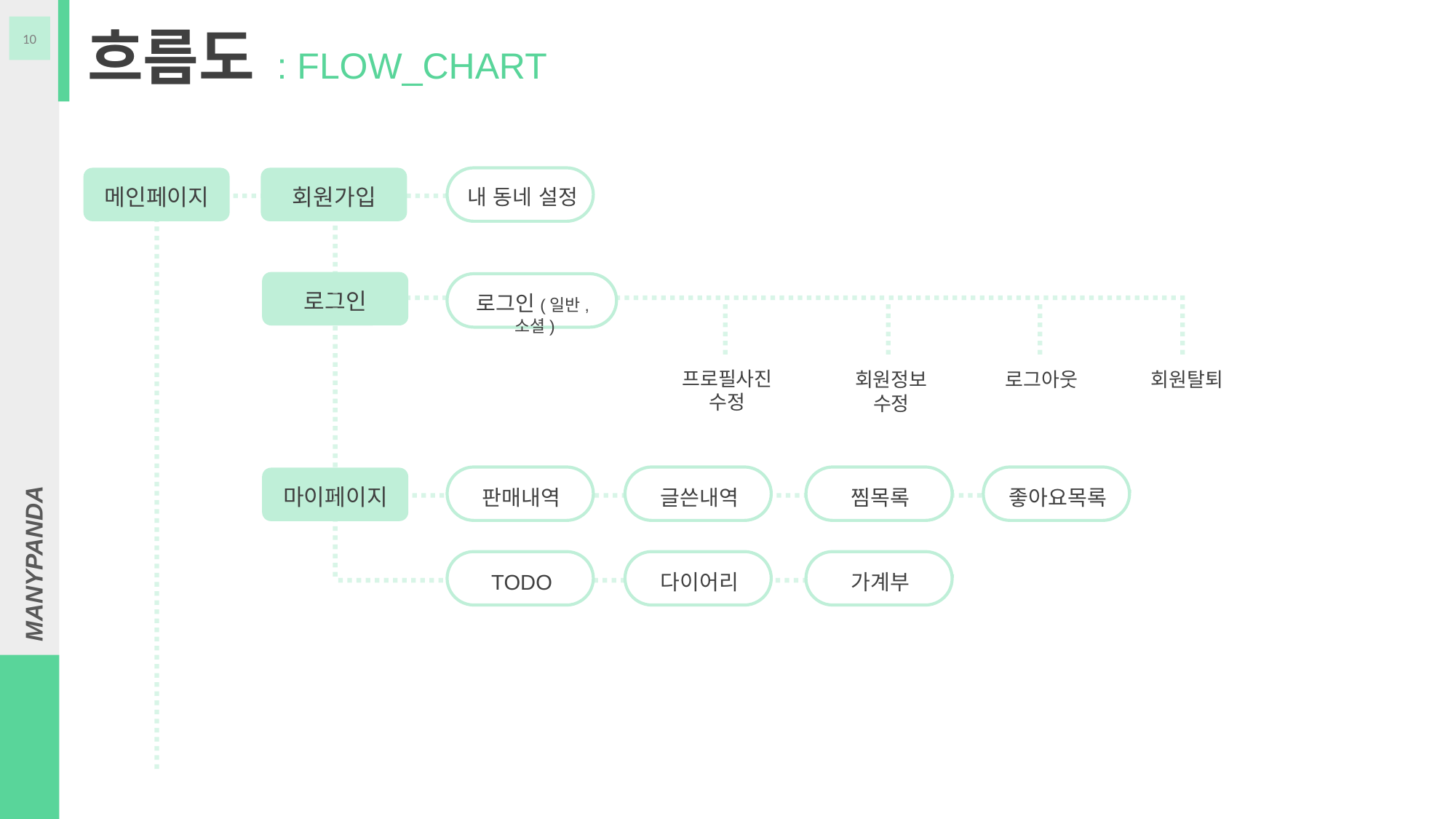

흐름도
10
: FLOW_CHART

메인페이지
회원가입
내 동네 설정

로그인
로그인(일반,소셜)
프로필사진
수정
회원정보
수정
로그아웃
회원탈퇴

마이페이지
판매내역
글쓴내역
찜목록
좋아요목록

TODO
다이어리
가계부